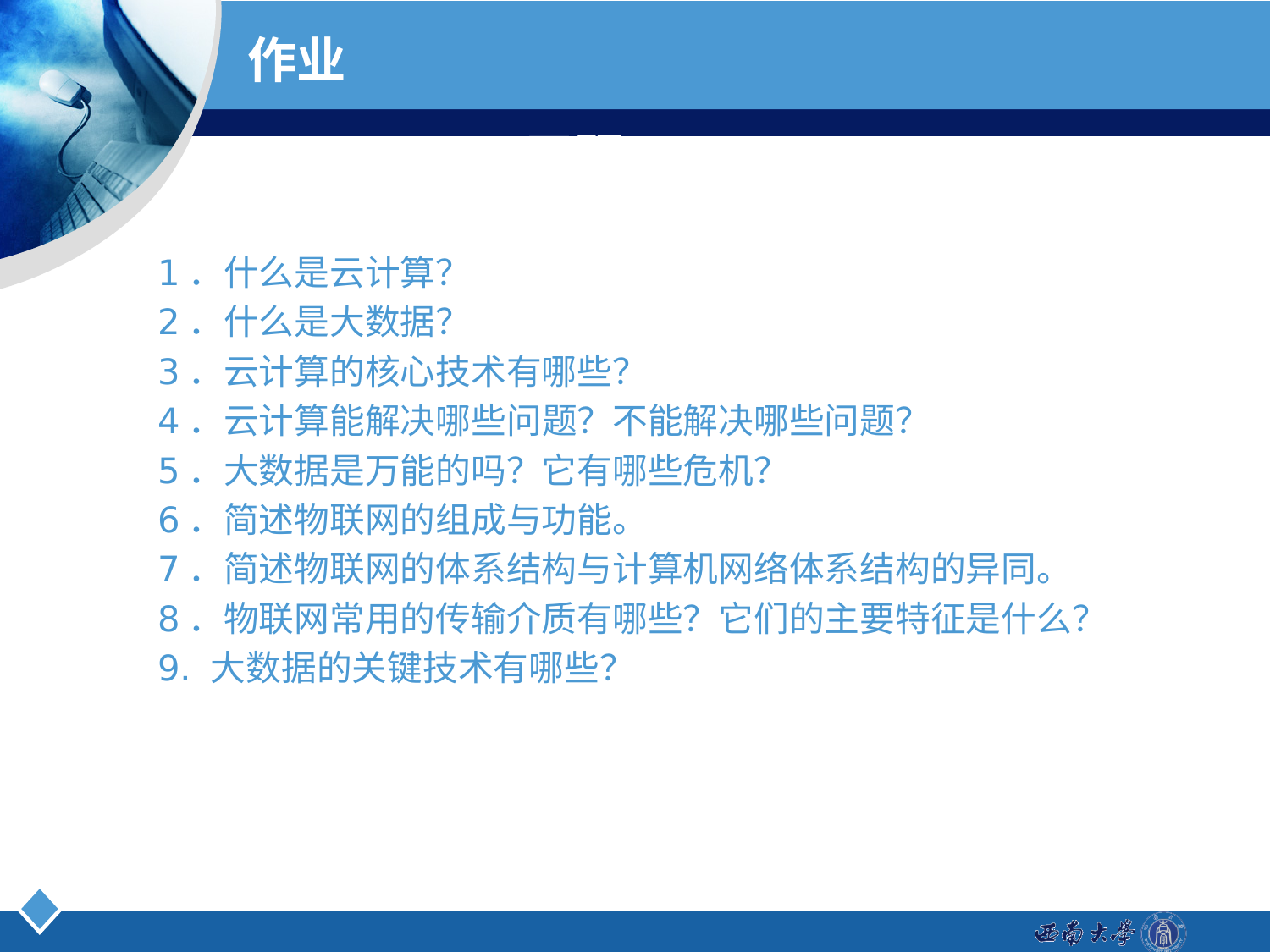

作业
# 习题

1．什么是云计算？
2．什么是大数据？
3．云计算的核心技术有哪些？
4．云计算能解决哪些问题？不能解决哪些问题？
5．大数据是万能的吗？它有哪些危机？
6．简述物联网的组成与功能。
7．简述物联网的体系结构与计算机网络体系结构的异同。
8．物联网常用的传输介质有哪些？它们的主要特征是什么？
9. 大数据的关键技术有哪些？